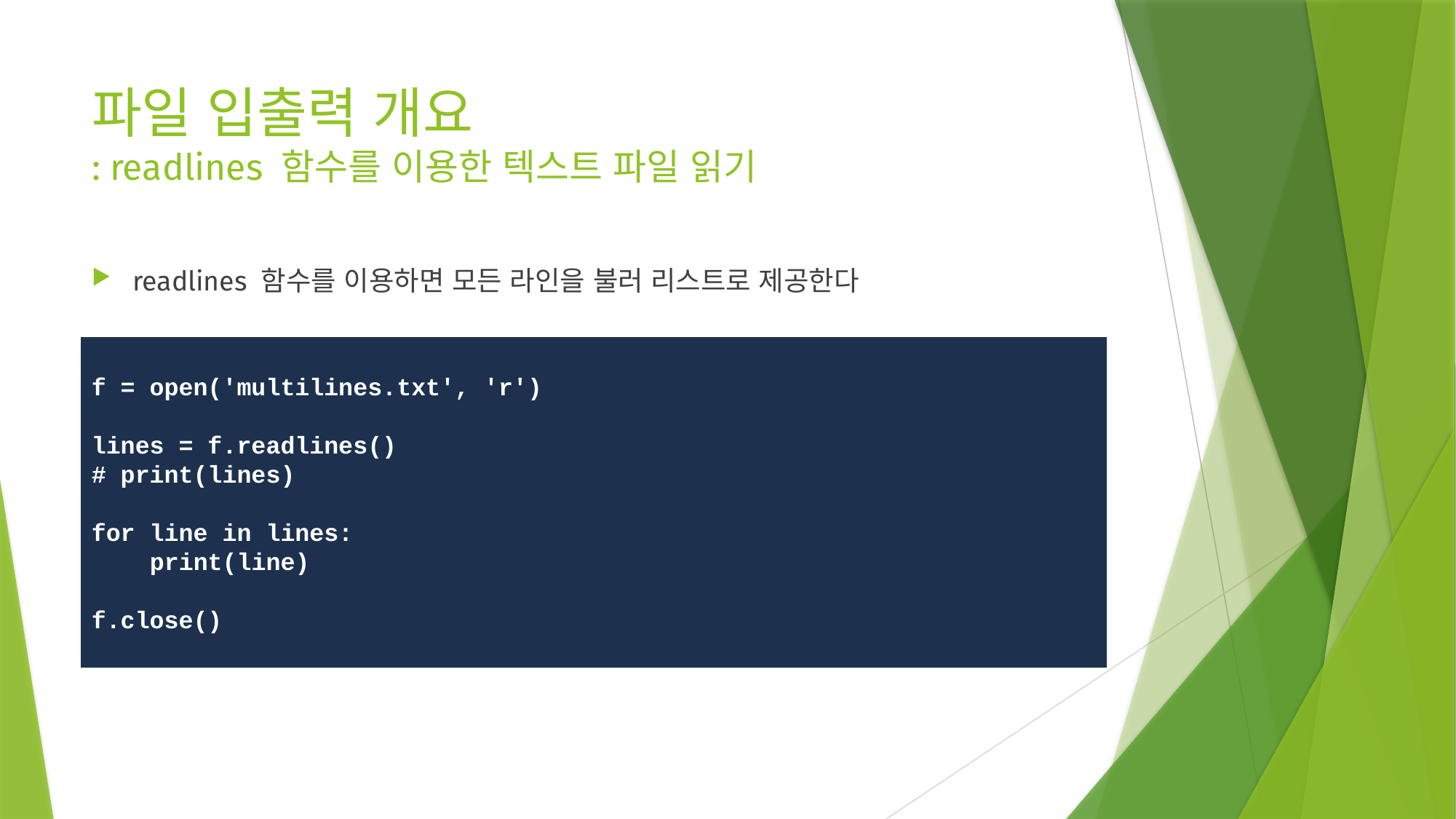

# 파일 입출력 개요 : readlines 함수를 이용한 텍스트 파일 읽기
readlines 함수를 이용하면 모든 라인을 불러 리스트로 제공한다

f = open('multilines.txt', 'r')
lines = f.readlines()
# print(lines)
for line in lines:
    print(line)
f.close()